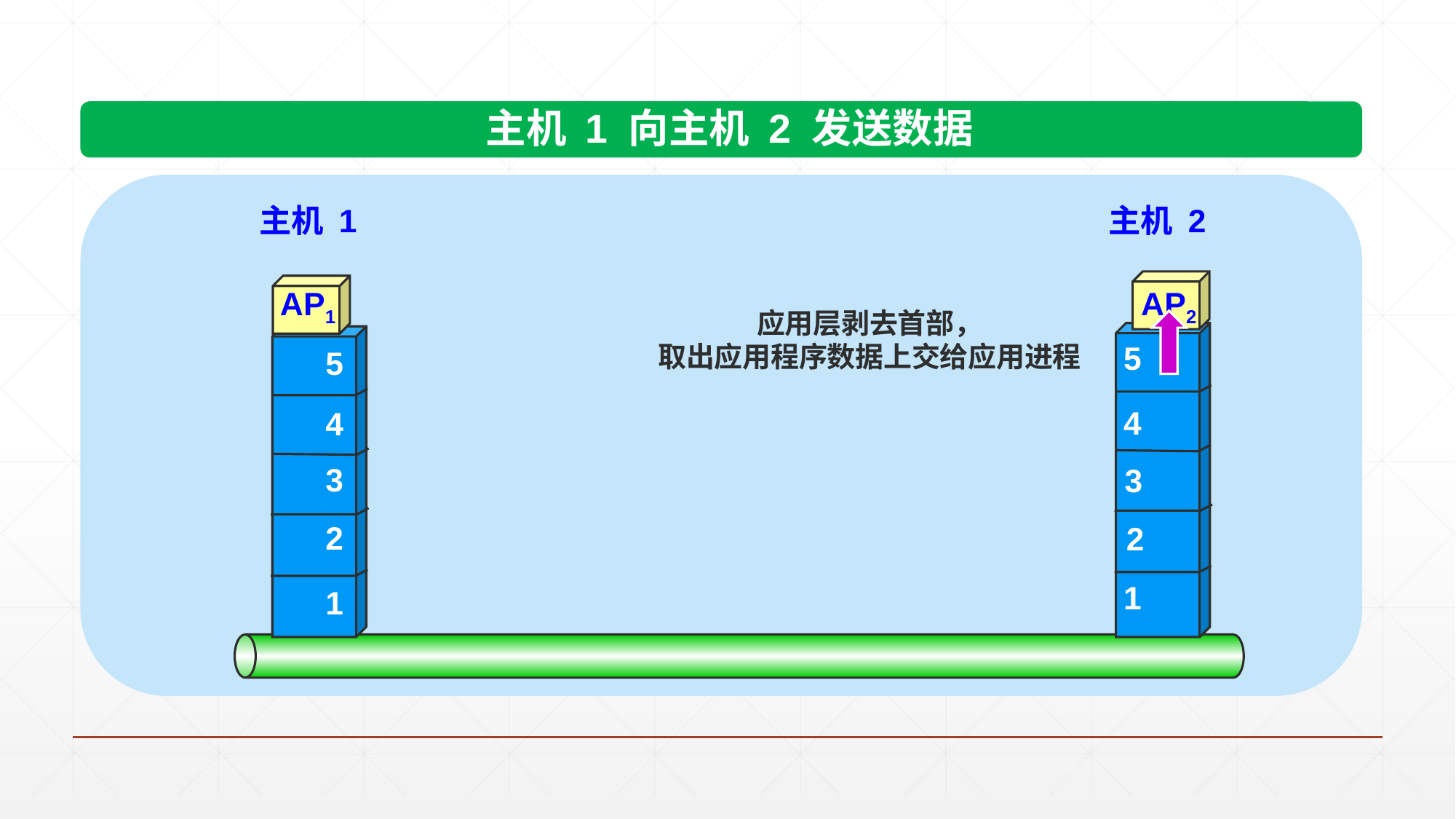

主机 1 向主机 2 发送数据

主机 1
主机 2

AP1
AP2
应用层剥去首部，
取出应用程序数据上交给应用进程

5
5

4
4

3
3

2
2

1
1